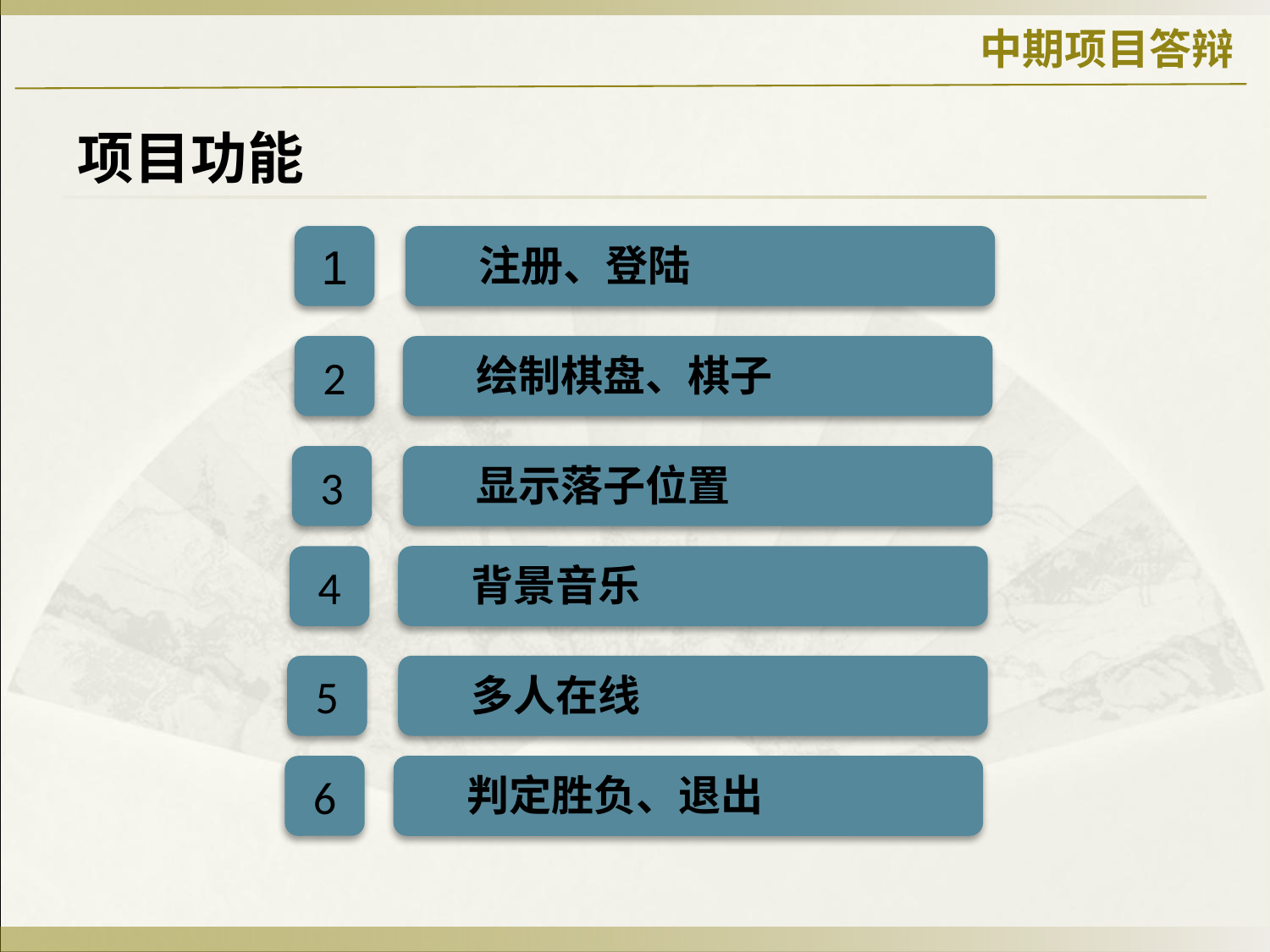

中期项目答辩
项目功能

1

注册、登陆
2

绘制棋盘、棋子
3

显示落子位置
4

背景音乐
5

多人在线
6

判定胜负、退出